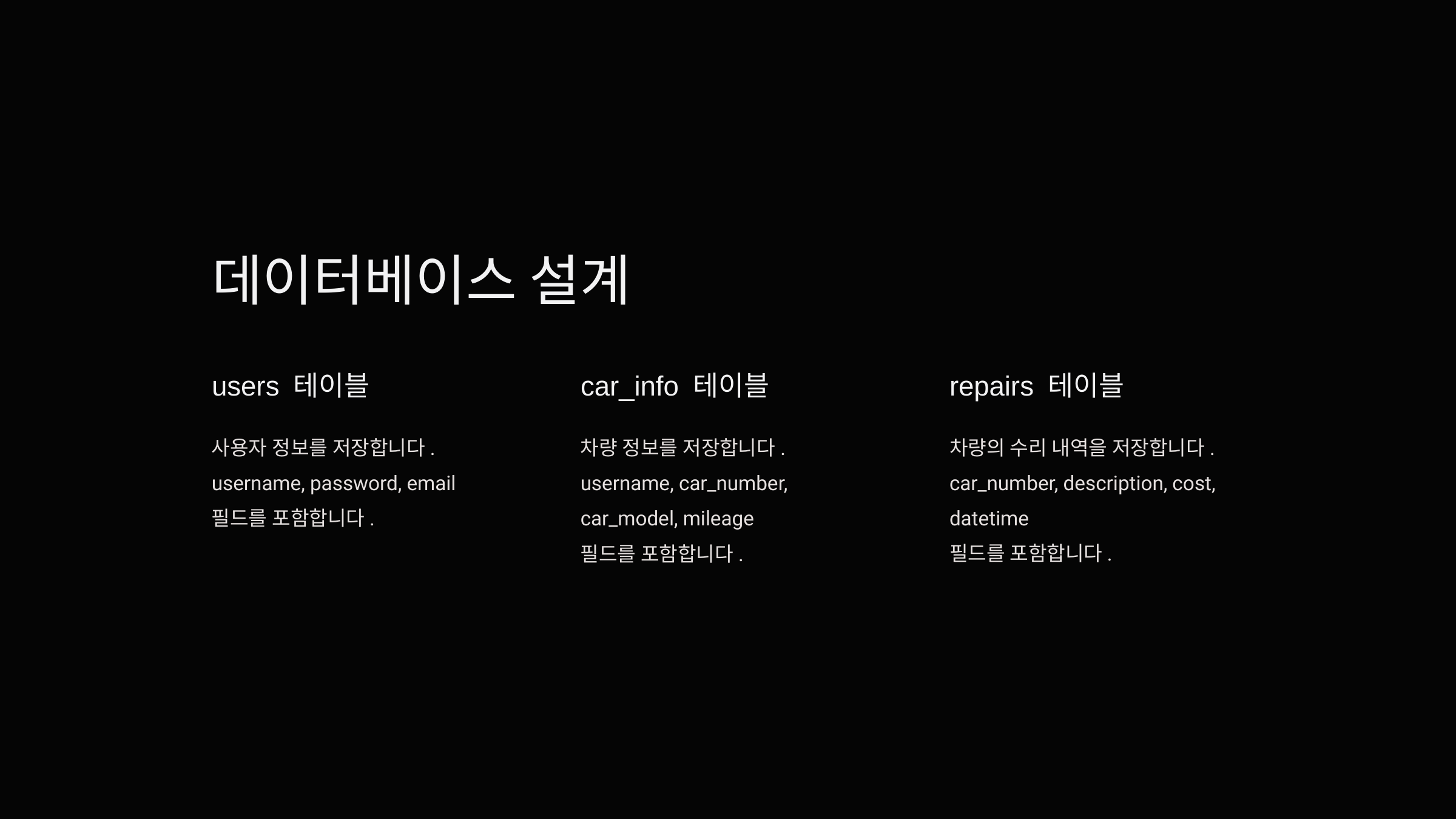

데이터베이스 설계
users 테이블
car_info 테이블
repairs 테이블
사용자 정보를 저장합니다. username, password, email
필드를 포함합니다.
차량 정보를 저장합니다. username, car_number, car_model, mileage
필드를 포함합니다.
차량의 수리 내역을 저장합니다. car_number, description, cost, datetime
필드를 포함합니다.